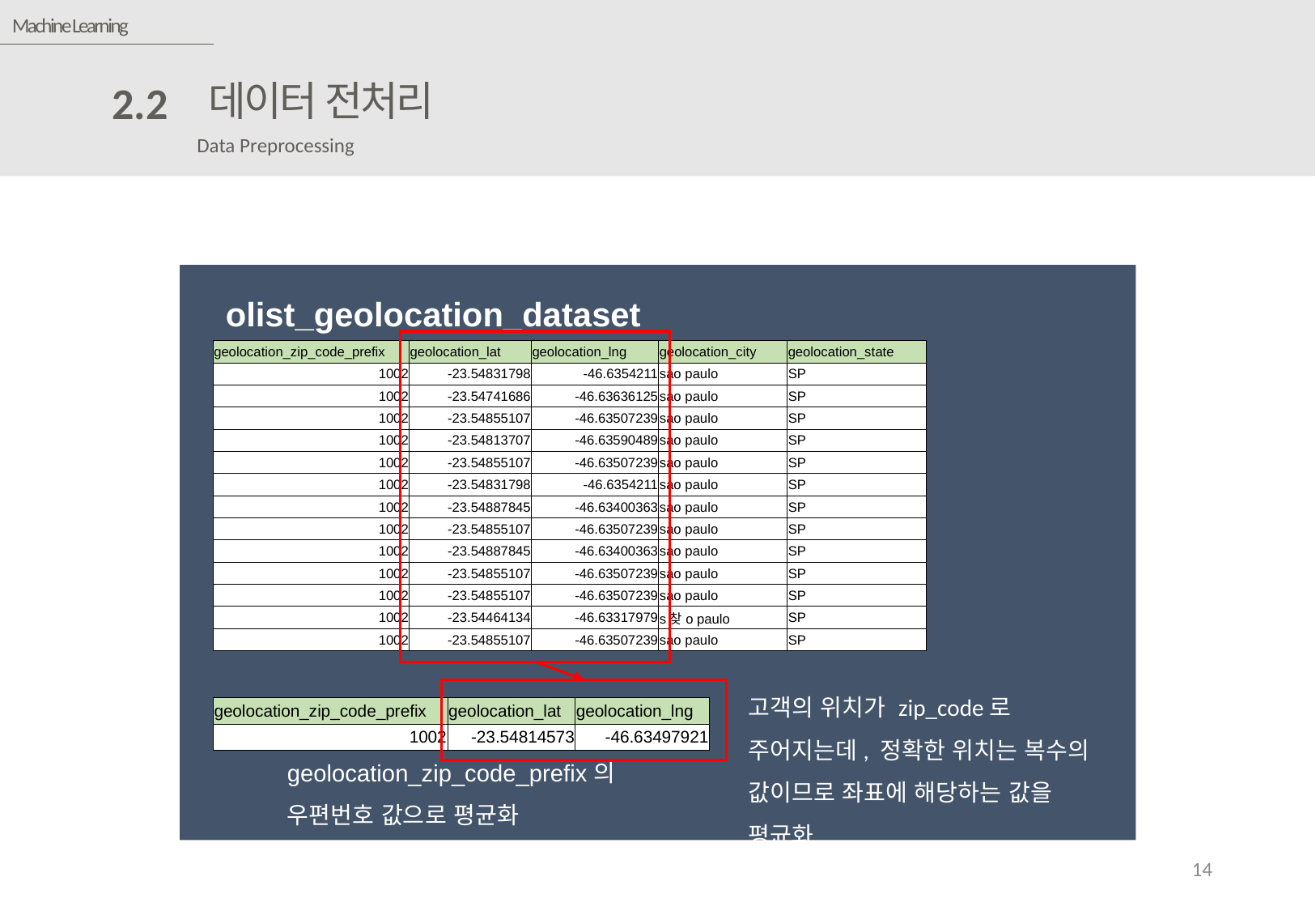

Machine Learning
데이터 전처리
2.2
Data Preprocessing

olist_geolocation_dataset

| geolocation\_zip\_code\_prefix | geolocation\_lat | geolocation\_lng | geolocation\_city | geolocation\_state |
| --- | --- | --- | --- | --- |
| 1002 | -23.54831798 | -46.6354211 | sao paulo | SP |
| 1002 | -23.54741686 | -46.63636125 | sao paulo | SP |
| 1002 | -23.54855107 | -46.63507239 | sao paulo | SP |
| 1002 | -23.54813707 | -46.63590489 | sao paulo | SP |
| 1002 | -23.54855107 | -46.63507239 | sao paulo | SP |
| 1002 | -23.54831798 | -46.6354211 | sao paulo | SP |
| 1002 | -23.54887845 | -46.63400363 | sao paulo | SP |
| 1002 | -23.54855107 | -46.63507239 | sao paulo | SP |
| 1002 | -23.54887845 | -46.63400363 | sao paulo | SP |
| 1002 | -23.54855107 | -46.63507239 | sao paulo | SP |
| 1002 | -23.54855107 | -46.63507239 | sao paulo | SP |
| 1002 | -23.54464134 | -46.63317979 | s찾o paulo | SP |
| 1002 | -23.54855107 | -46.63507239 | sao paulo | SP |
고객의 위치가 zip_code로 주어지는데, 정확한 위치는 복수의 값이므로 좌표에 해당하는 값을 평균화

| geolocation\_zip\_code\_prefix | geolocation\_lat | geolocation\_lng |
| --- | --- | --- |
| 1002 | -23.54814573 | -46.63497921 |
geolocation_zip_code_prefix의
우편번호 값으로 평균화
14